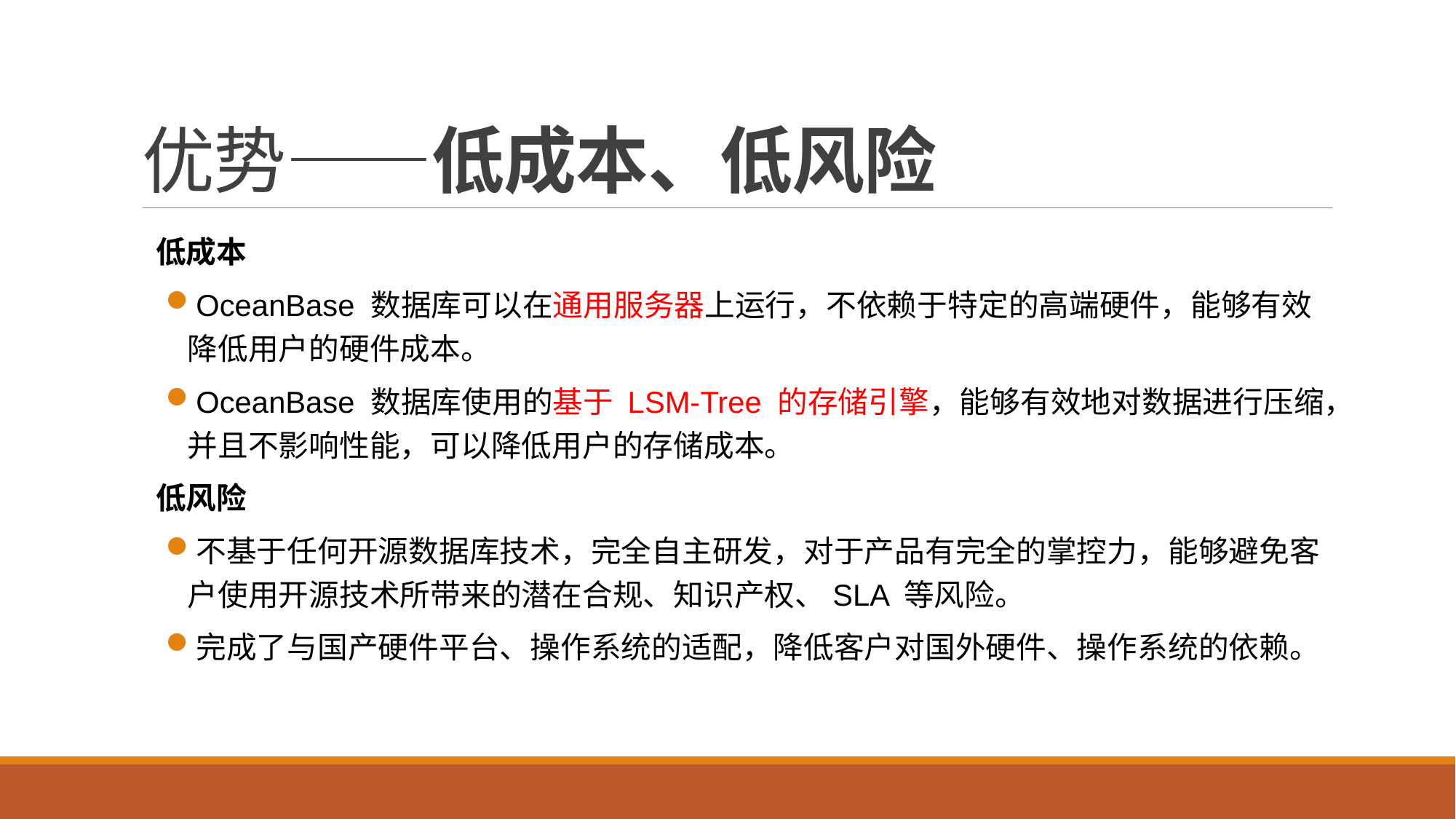

# 优势——低成本、低风险
 低成本
OceanBase 数据库可以在通用服务器上运行，不依赖于特定的高端硬件，能够有效降低用户的硬件成本。
OceanBase 数据库使用的基于 LSM-Tree 的存储引擎，能够有效地对数据进行压缩，并且不影响性能，可以降低用户的存储成本。
 低风险
不基于任何开源数据库技术，完全自主研发，对于产品有完全的掌控力，能够避免客户使用开源技术所带来的潜在合规、知识产权、SLA 等风险。
完成了与国产硬件平台、操作系统的适配，降低客户对国外硬件、操作系统的依赖。